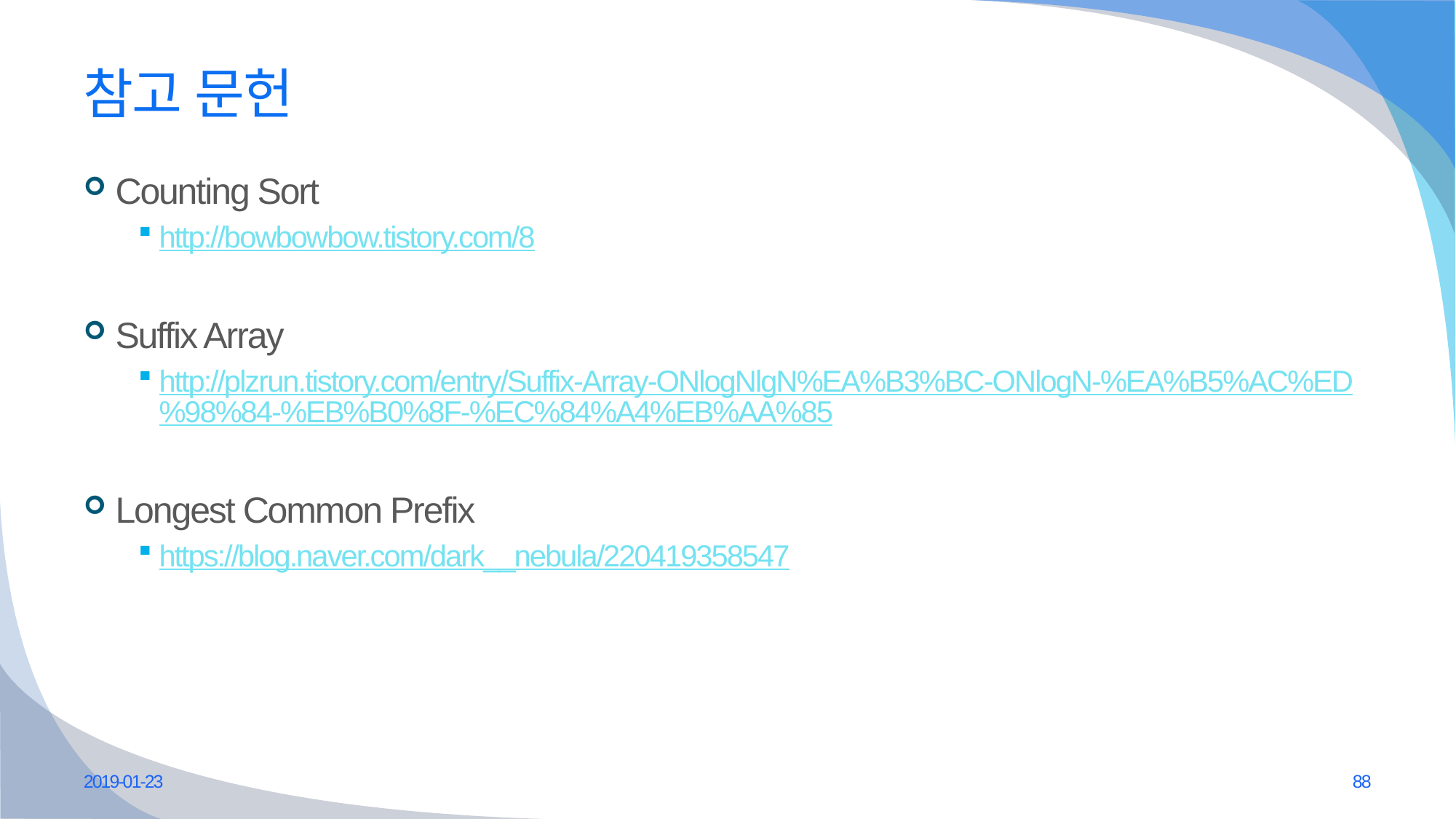

# 참고 문헌
Counting Sort
http://bowbowbow.tistory.com/8

Suffix Array
http://plzrun.tistory.com/entry/Suffix-Array-ONlogNlgN%EA%B3%BC-ONlogN-%EA%B5%AC%ED%98%84-%EB%B0%8F-%EC%84%A4%EB%AA%85

Longest Common Prefix
https://blog.naver.com/dark__nebula/220419358547
2019-01-23
88